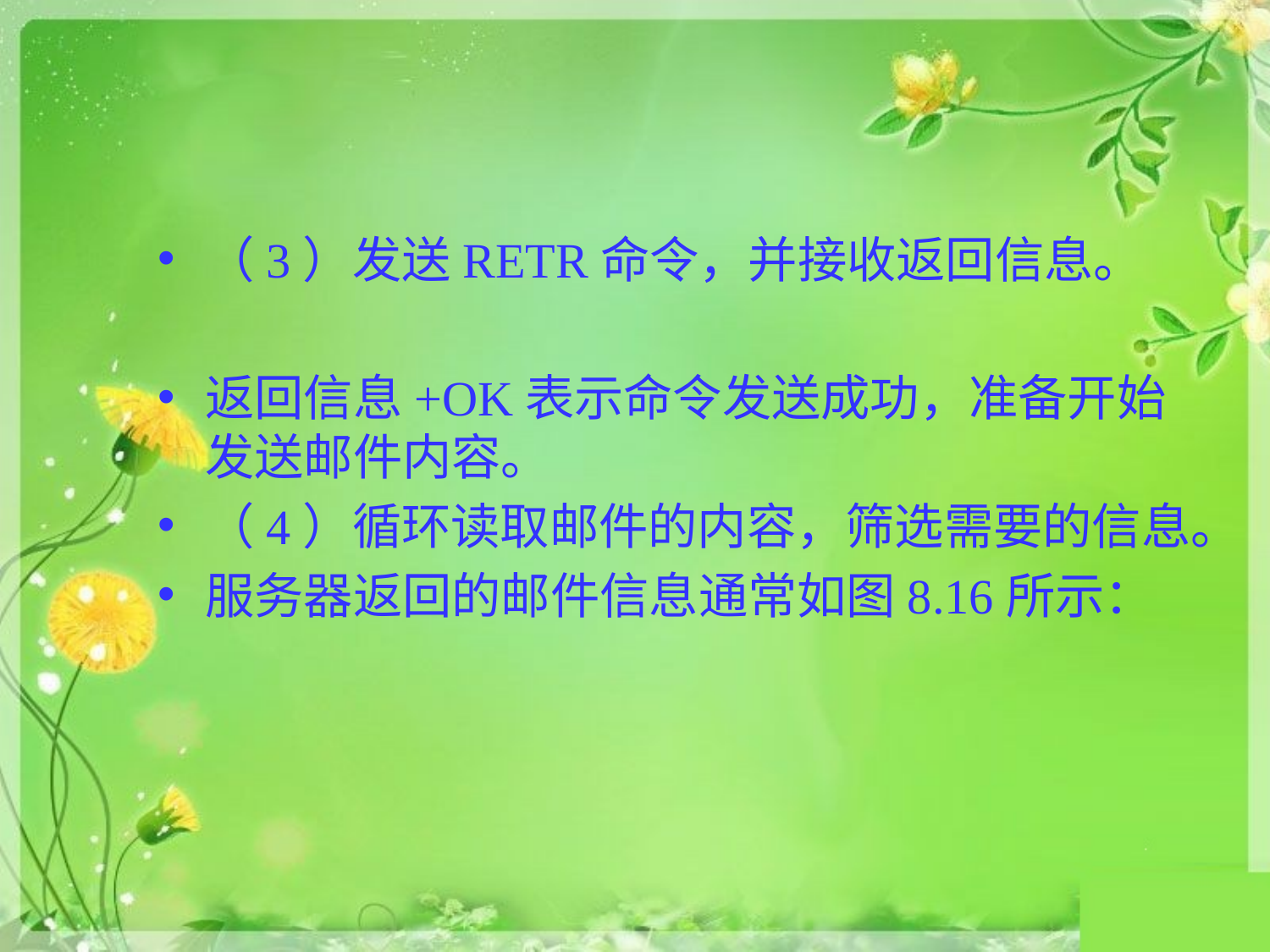

#
（3）发送RETR命令，并接收返回信息。

返回信息+OK表示命令发送成功，准备开始发送邮件内容。
（4）循环读取邮件的内容，筛选需要的信息。
服务器返回的邮件信息通常如图8.16所示：